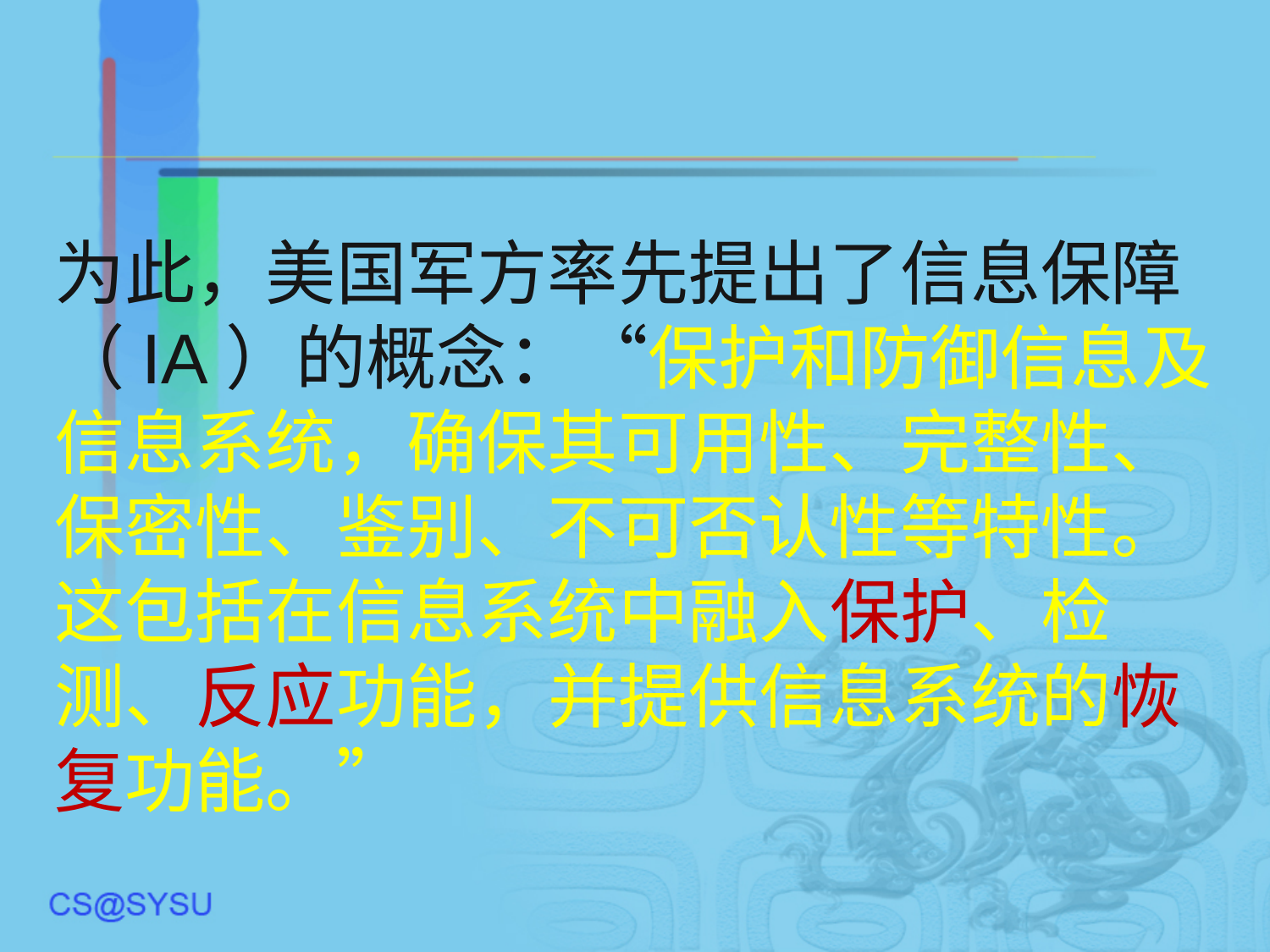

为此，美国军方率先提出了信息保障（IA）的概念：“保护和防御信息及信息系统，确保其可用性、完整性、保密性、鉴别、不可否认性等特性。这包括在信息系统中融入保护、检测、反应功能，并提供信息系统的恢复功能。”